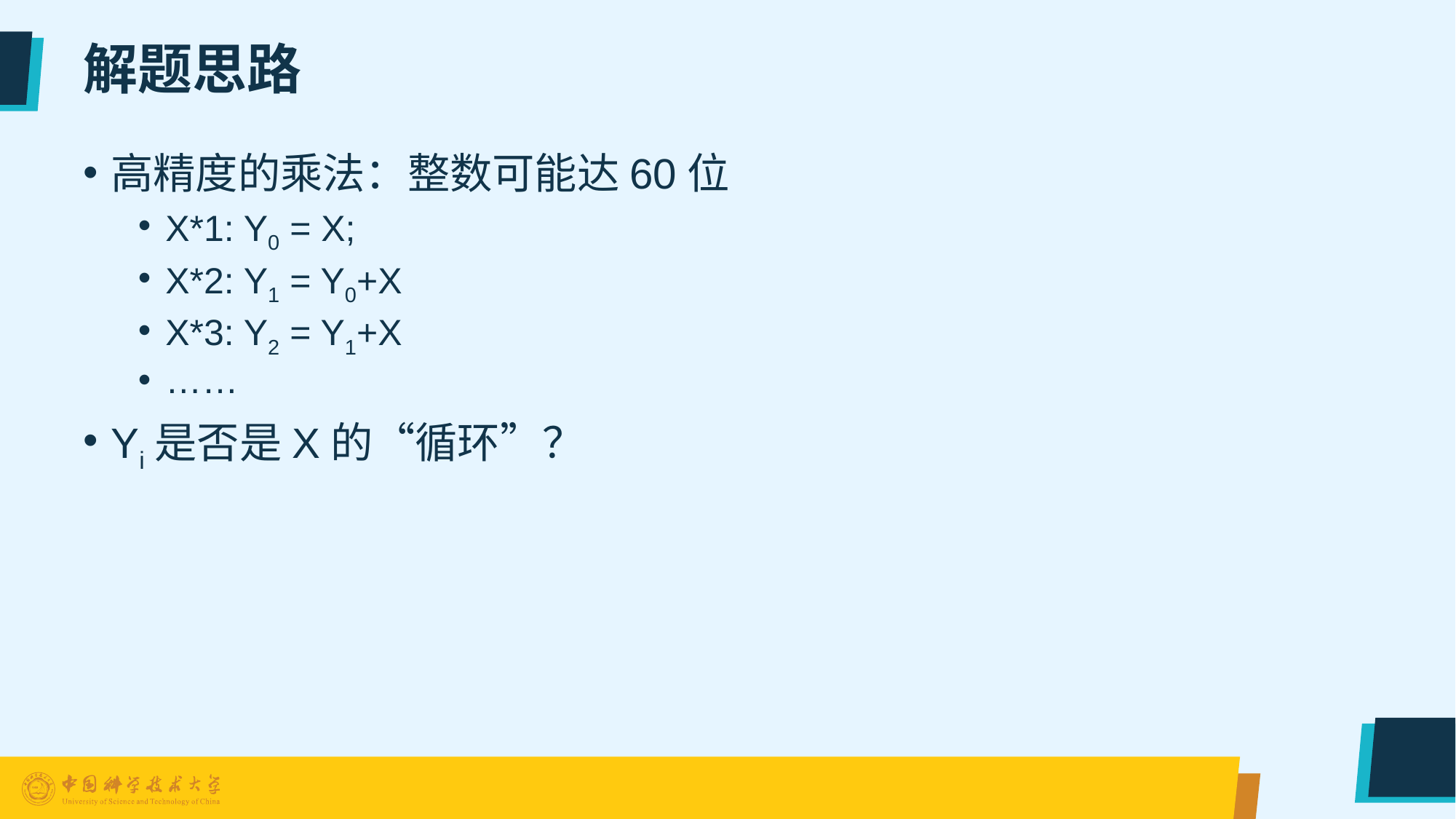

# 解题思路
高精度的乘法：整数可能达60位
X*1: Y0 = X;
X*2: Y1 = Y0+X
X*3: Y2 = Y1+X
……
Yi是否是X的“循环”？